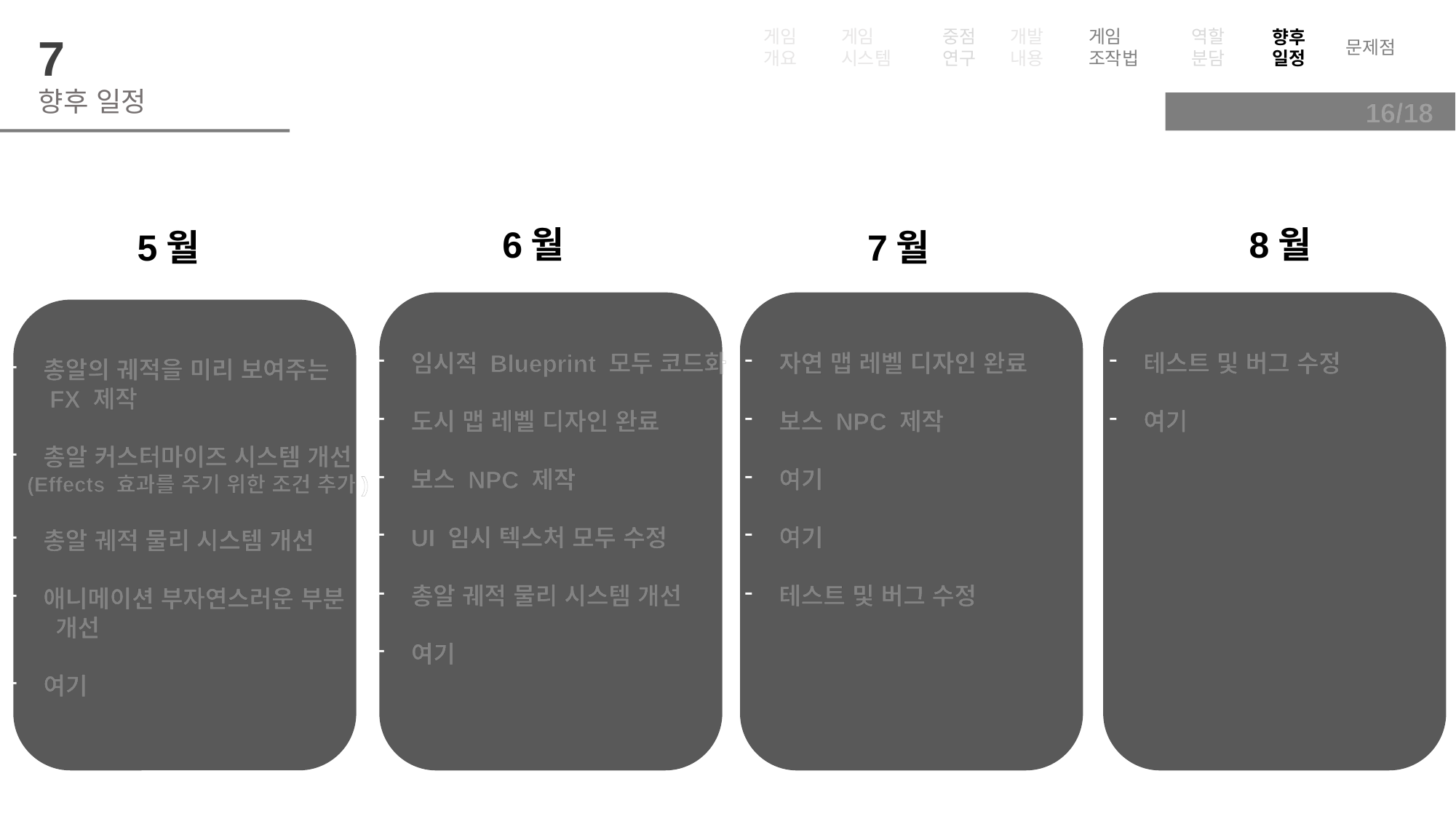

게임
시스템
게임개요
문제점
게임
조작법
중점
연구
개발
내용
역할
분담
향후
일정
7
향후 일정
16/18
6월
8월
5월
7월

임시적 Blueprint 모두 코드화

도시 맵 레벨 디자인 완료

보스 NPC 제작

UI 임시 텍스처 모두 수정

총알 궤적 물리 시스템 개선

여기

자연 맵 레벨 디자인 완료

보스 NPC 제작

여기

여기

테스트 및 버그 수정

테스트 및 버그 수정

여기

총알의 궤적을 미리 보여주는
      FX 제작

총알 커스터마이즈 시스템 개선
   (Effects 효과를 주기 위한 조건 추가)

총알 궤적 물리 시스템 개선

애니메이션 부자연스러운 부분
      개선

여기